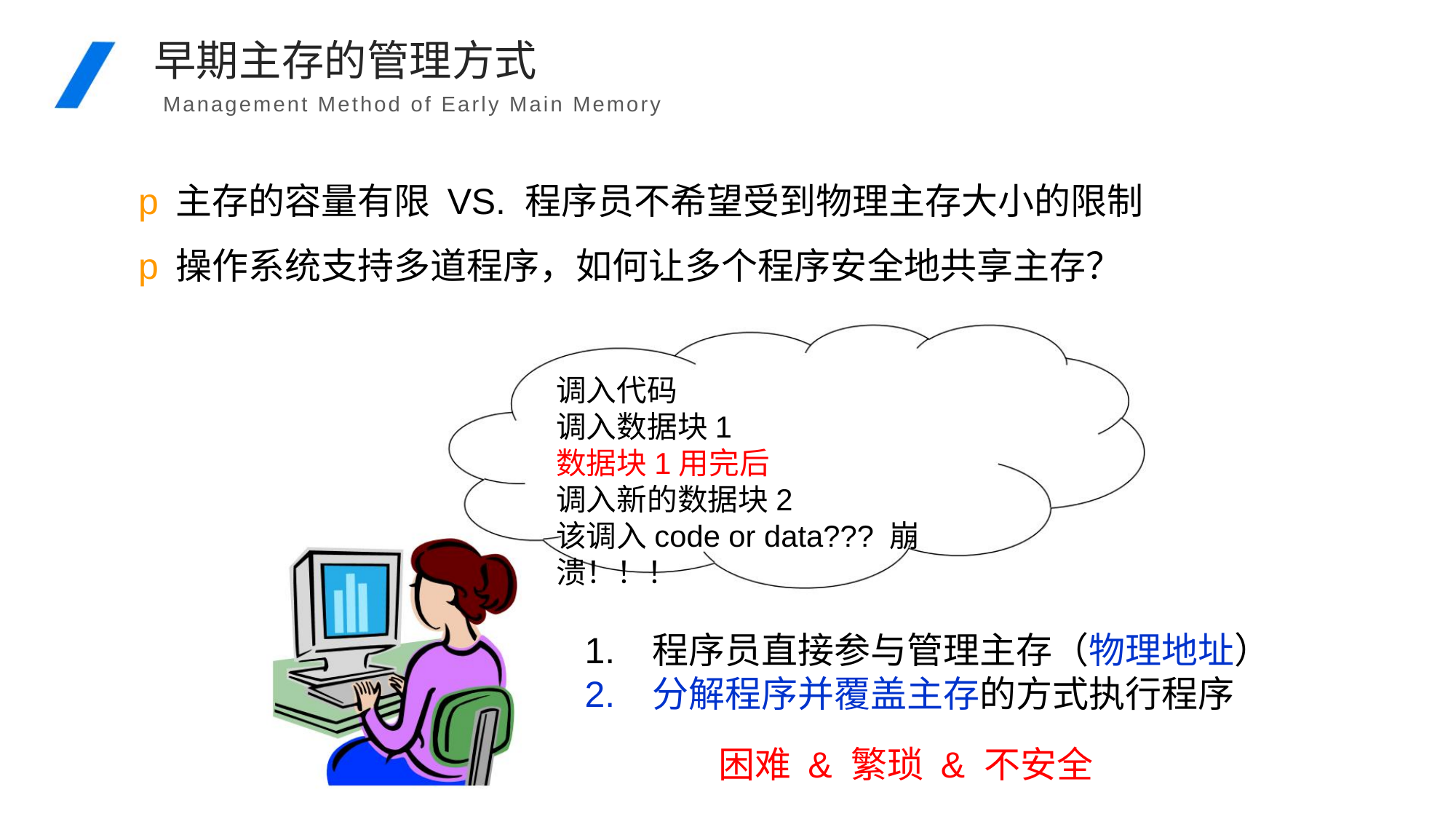

早期主存的管理方式
Management Method of Early Main Memory
p主存的容量有限 VS. 程序员不希望受到物理主存大小的限制
p操作系统支持多道程序，如何让多个程序安全地共享主存？
调入代码
调入数据块1
数据块1用完后
调入新的数据块2
该调入code or data??? 崩溃！！！
1. 程序员直接参与管理主存（物理地址）
2. 分解程序并覆盖主存的方式执行程序
困难 & 繁琐 & 不安全